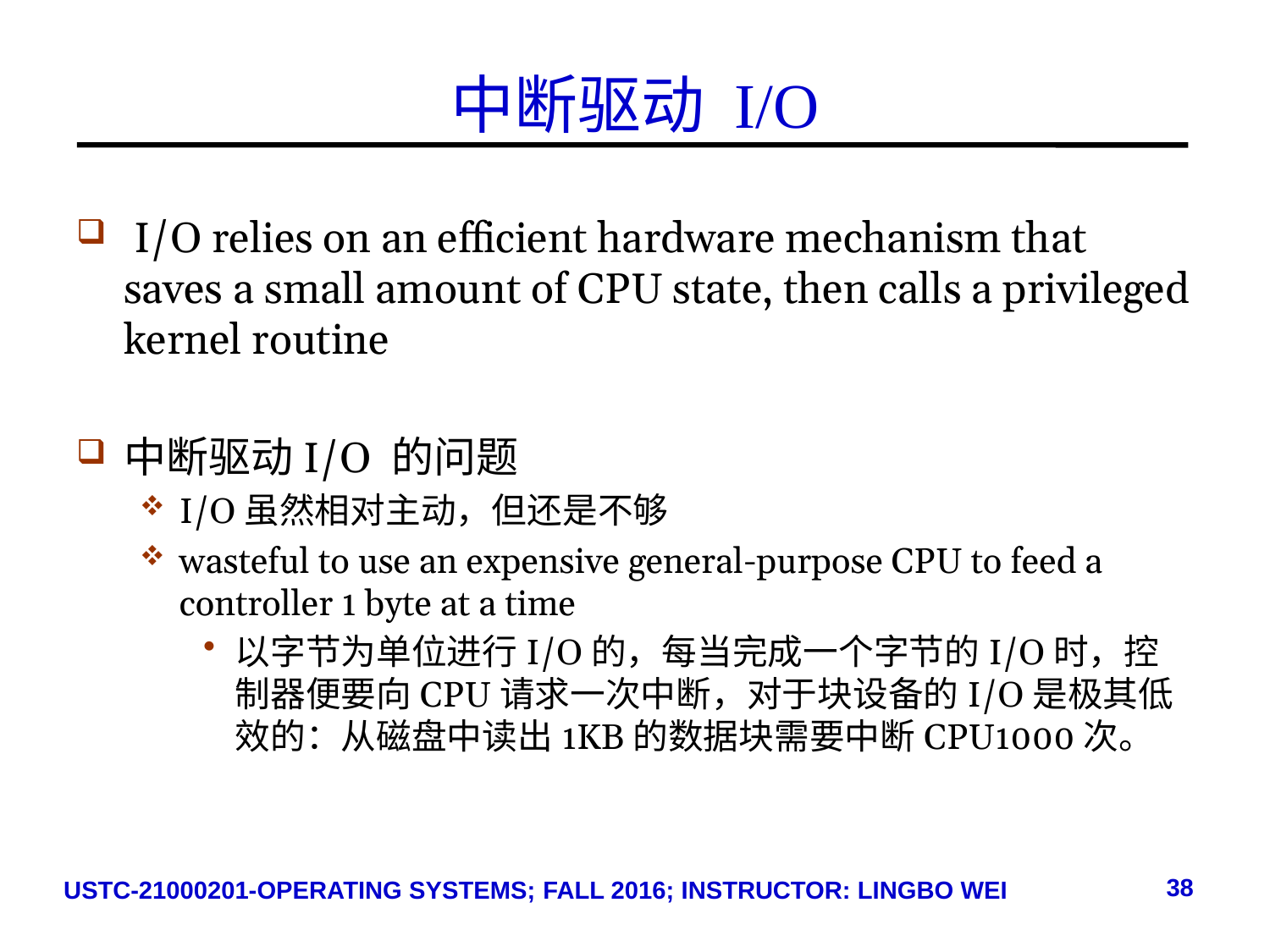

# 中断驱动 I/O
 I/O relies on an efficient hardware mechanism that saves a small amount of CPU state, then calls a privileged kernel routine

中断驱动I/O 的问题
I/O虽然相对主动，但还是不够
wasteful to use an expensive general-purpose CPU to feed a controller 1 byte at a time
以字节为单位进行I/O的，每当完成一个字节的I/O时，控制器便要向CPU请求一次中断，对于块设备的I/O是极其低效的：从磁盘中读出1KB的数据块需要中断CPU1000次。
38
USTC-21000201-OPERATING SYSTEMS; FALL 2016; INSTRUCTOR: LINGBO WEI